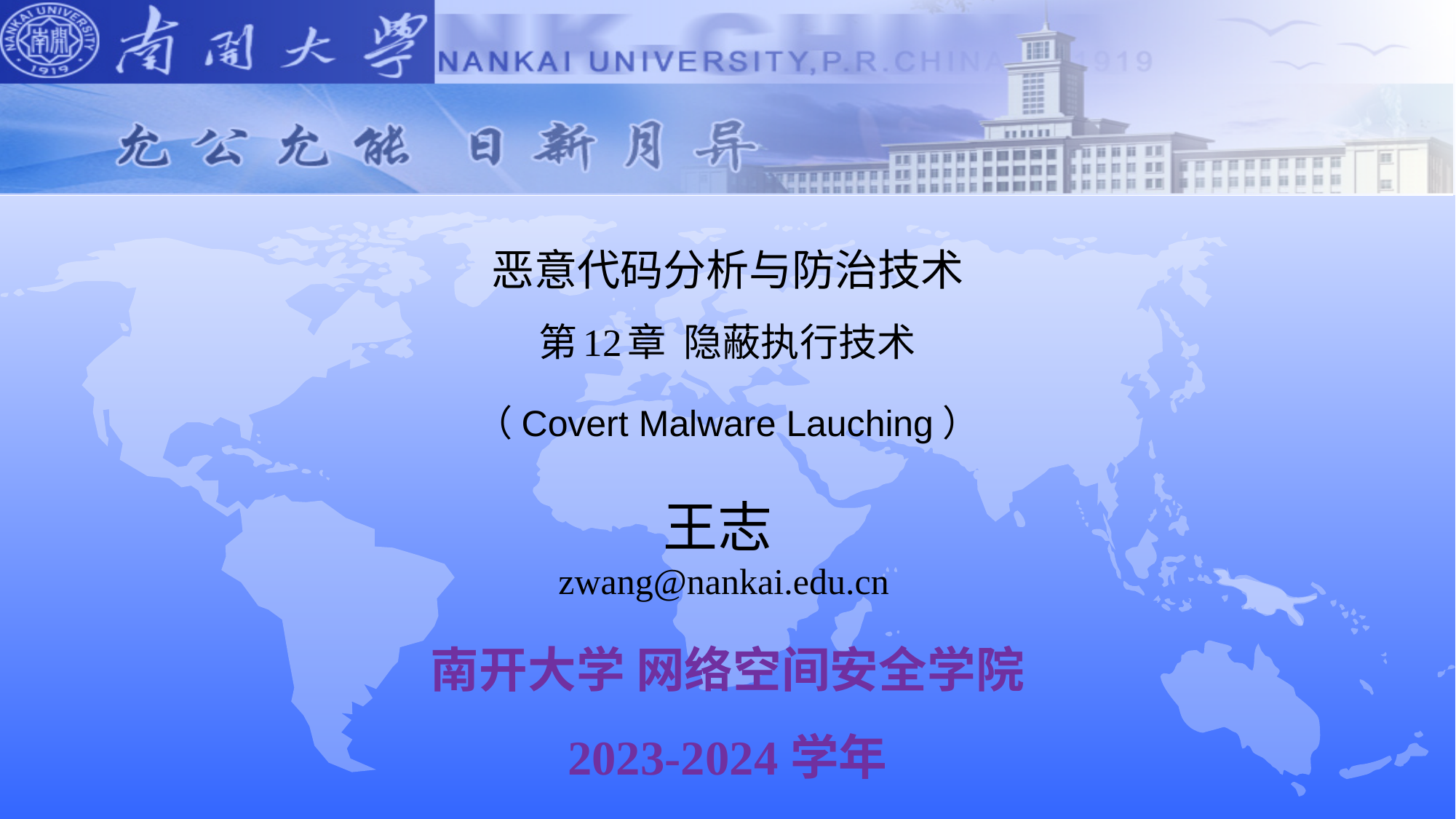

# 恶意代码分析与防治技术 第12章  隐蔽执行技术
（Covert Malware Lauching）
王志
zwang@nankai.edu.cn

南开大学 网络空间安全学院
2023-2024学年